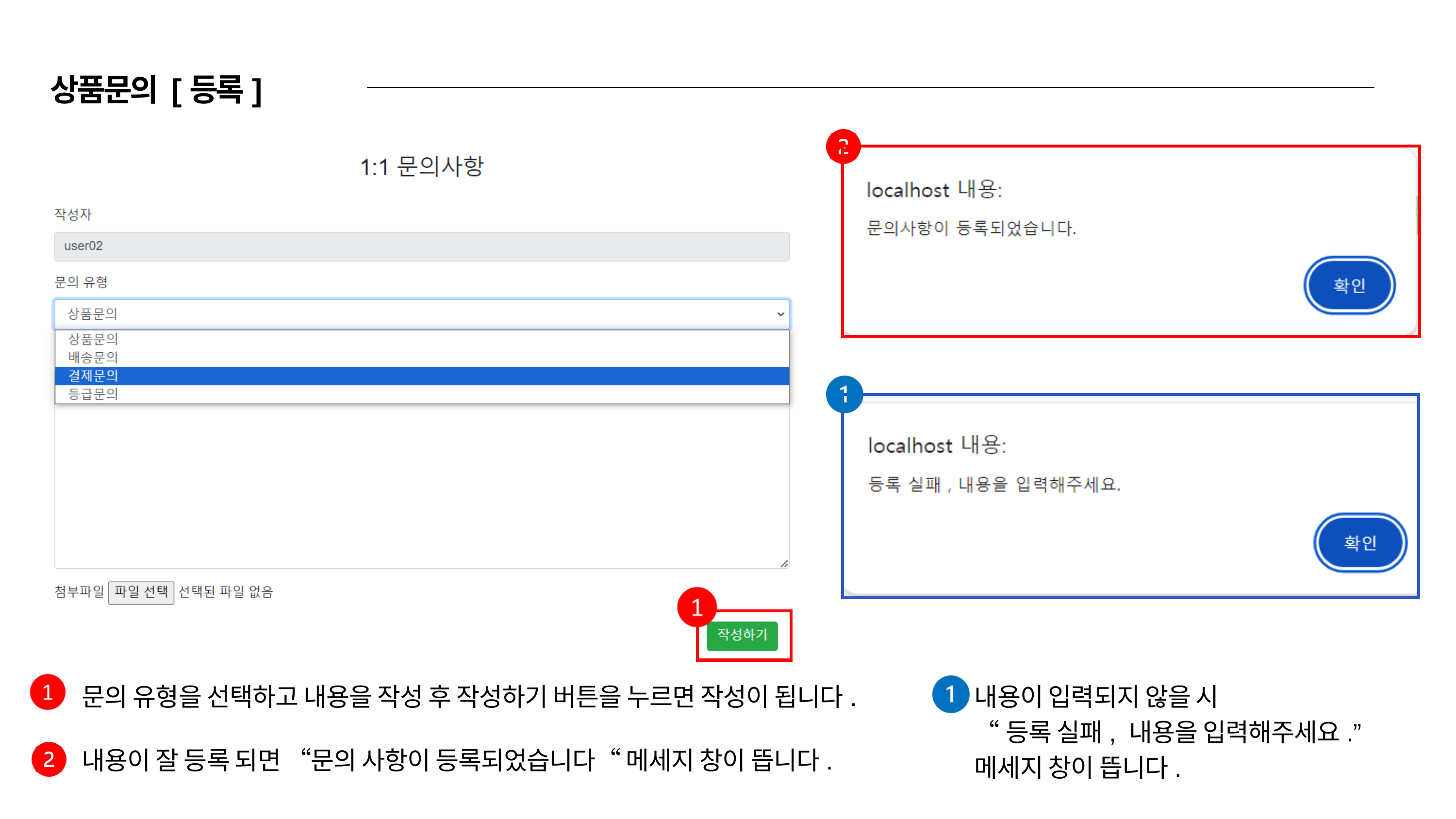

상품문의 [등록]

문의 유형을 선택하고 내용을 작성 후 작성하기 버튼을 누르면 작성이 됩니다.
내용이 입력되지 않을 시
“등록 실패, 내용을 입력해주세요.”
메세지 창이 뜹니다.

내용이 잘 등록 되면 “문의 사항이 등록되었습니다“ 메세지 창이 뜹니다.